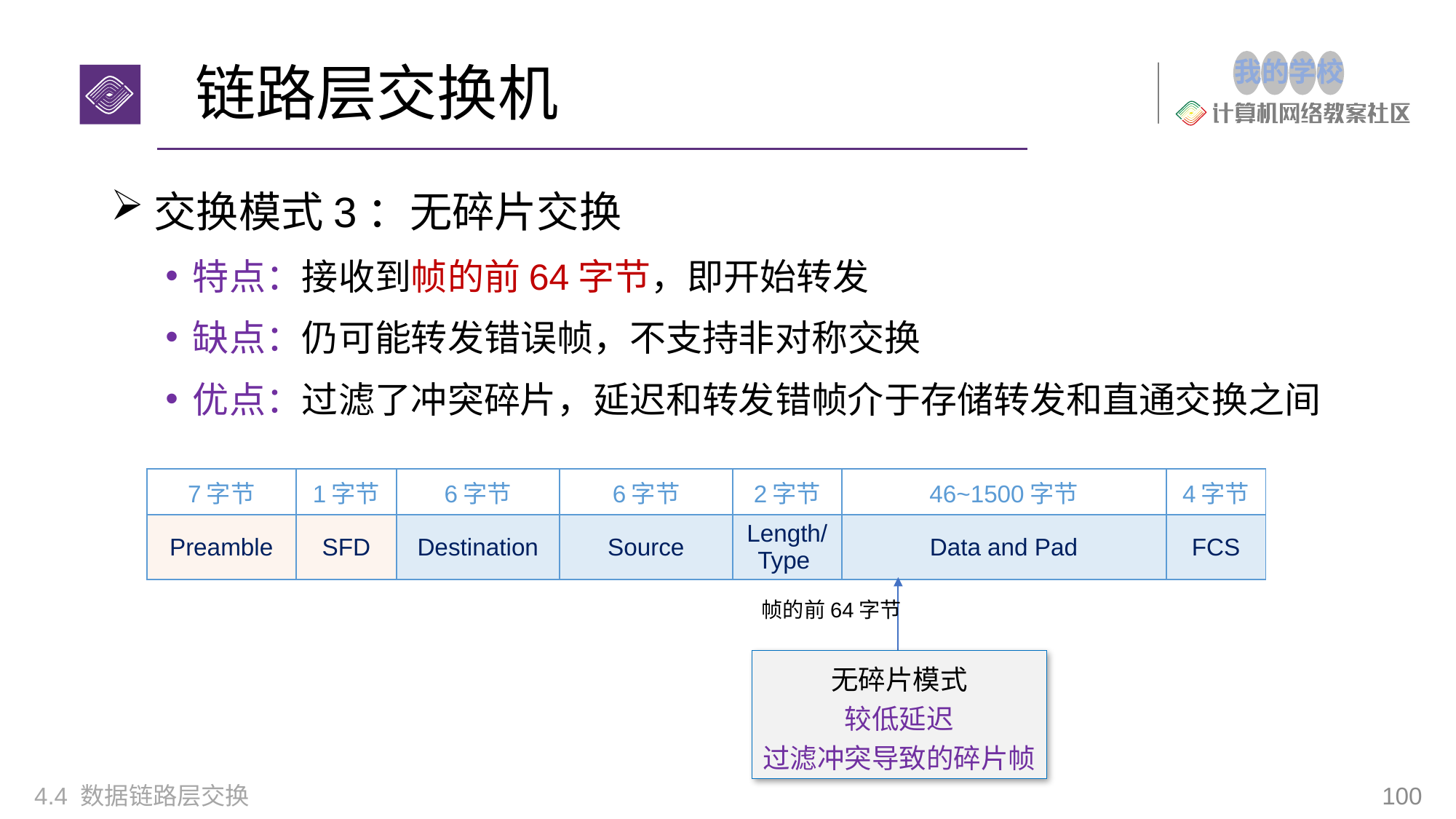

# 链路层交换机
交换模式3：无碎片交换
特点：接收到帧的前64字节，即开始转发
缺点：仍可能转发错误帧，不支持非对称交换
优点：过滤了冲突碎片，延迟和转发错帧介于存储转发和直通交换之间

| 7字节 | 1字节 | 6字节 | 6字节 | 2字节 | 46~1500字节 | 4字节 |
| --- | --- | --- | --- | --- | --- | --- |
| Preamble | SFD | Destination | Source | Length/Type | Data and Pad | FCS |
无碎片模式
较低延迟
过滤冲突导致的碎片帧
帧的前64字节
4.4 数据链路层交换
100